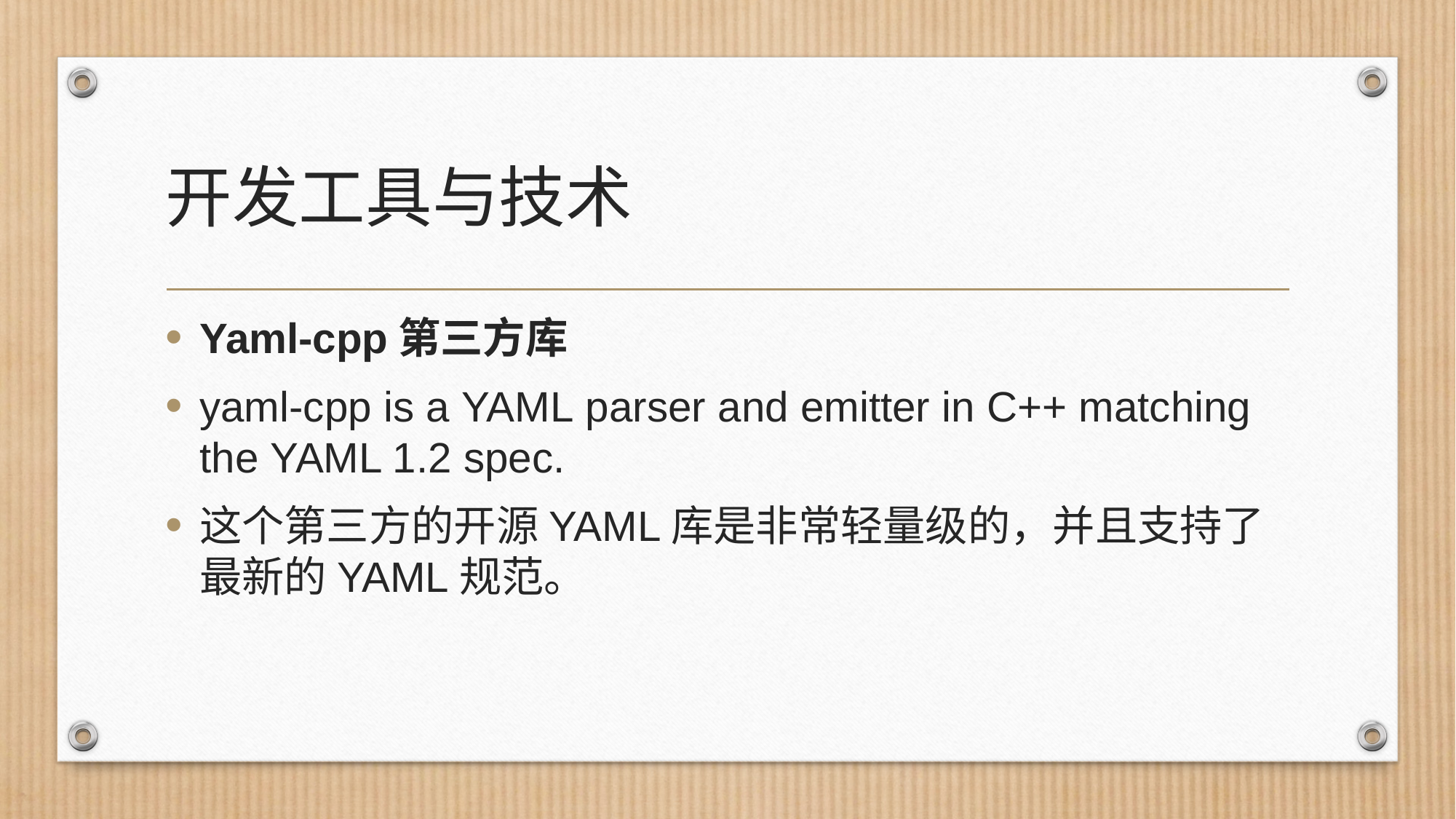

# 开发工具与技术
Yaml-cpp第三方库
yaml-cpp is a YAML parser and emitter in C++ matching the YAML 1.2 spec.
这个第三方的开源YAML库是非常轻量级的，并且支持了最新的YAML规范。